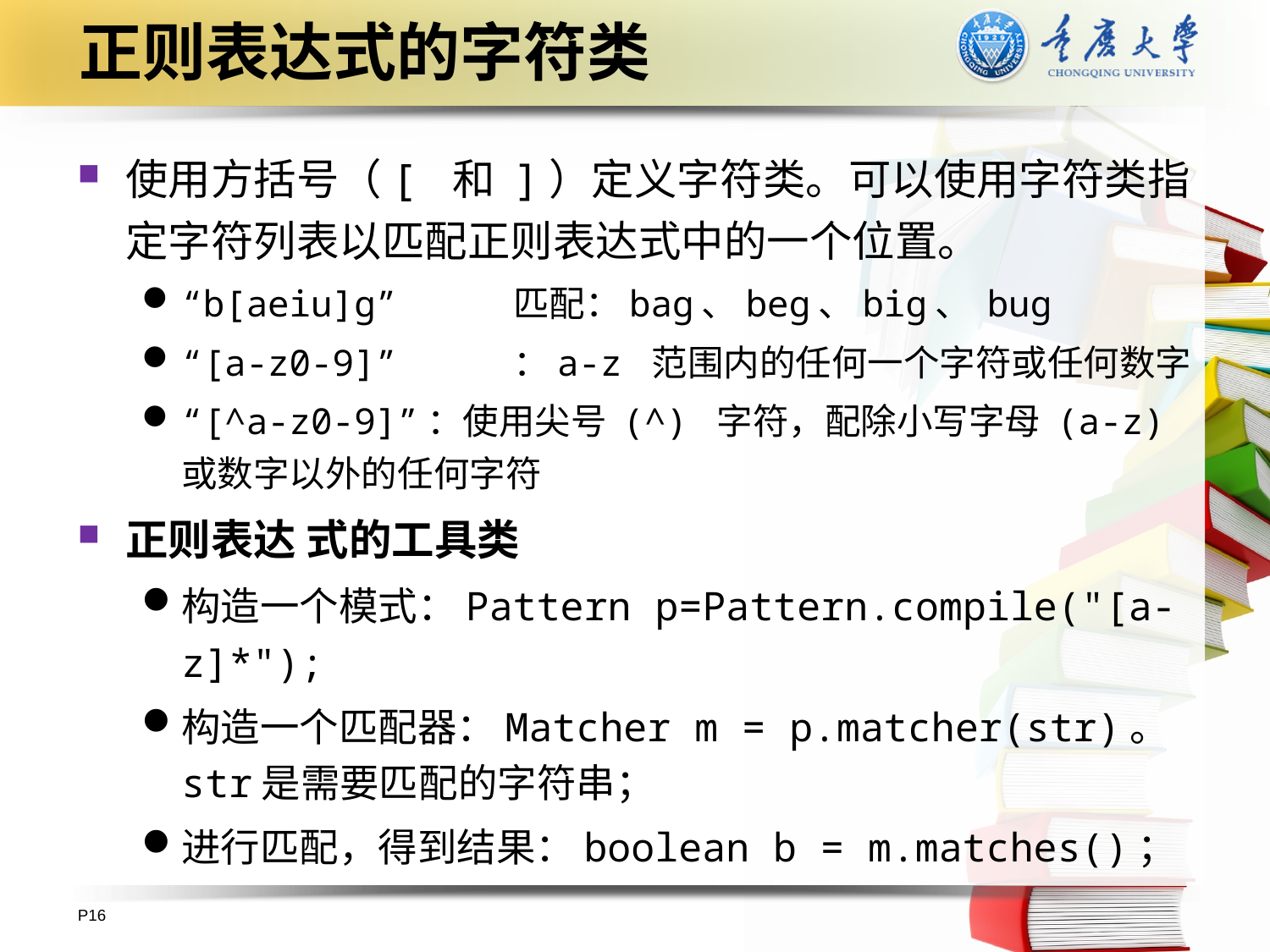

# 正则表达式的字符类
使用方括号（[ 和 ]）定义字符类。可以使用字符类指定字符列表以匹配正则表达式中的一个位置。
“b[aeiu]g”     匹配：bag、beg、big、 bug
“[a-z0-9]”     ：a-z 范围内的任何一个字符或任何数字
“[^a-z0-9]”：使用尖号 (^) 字符，配除小写字母 (a-z) 或数字以外的任何字符
正则表达 式的工具类
构造一个模式：Pattern p=Pattern.compile("[a-z]*");
构造一个匹配器：Matcher m = p.matcher(str)。str是需要匹配的字符串；
进行匹配，得到结果：boolean b = m.matches()；

P16